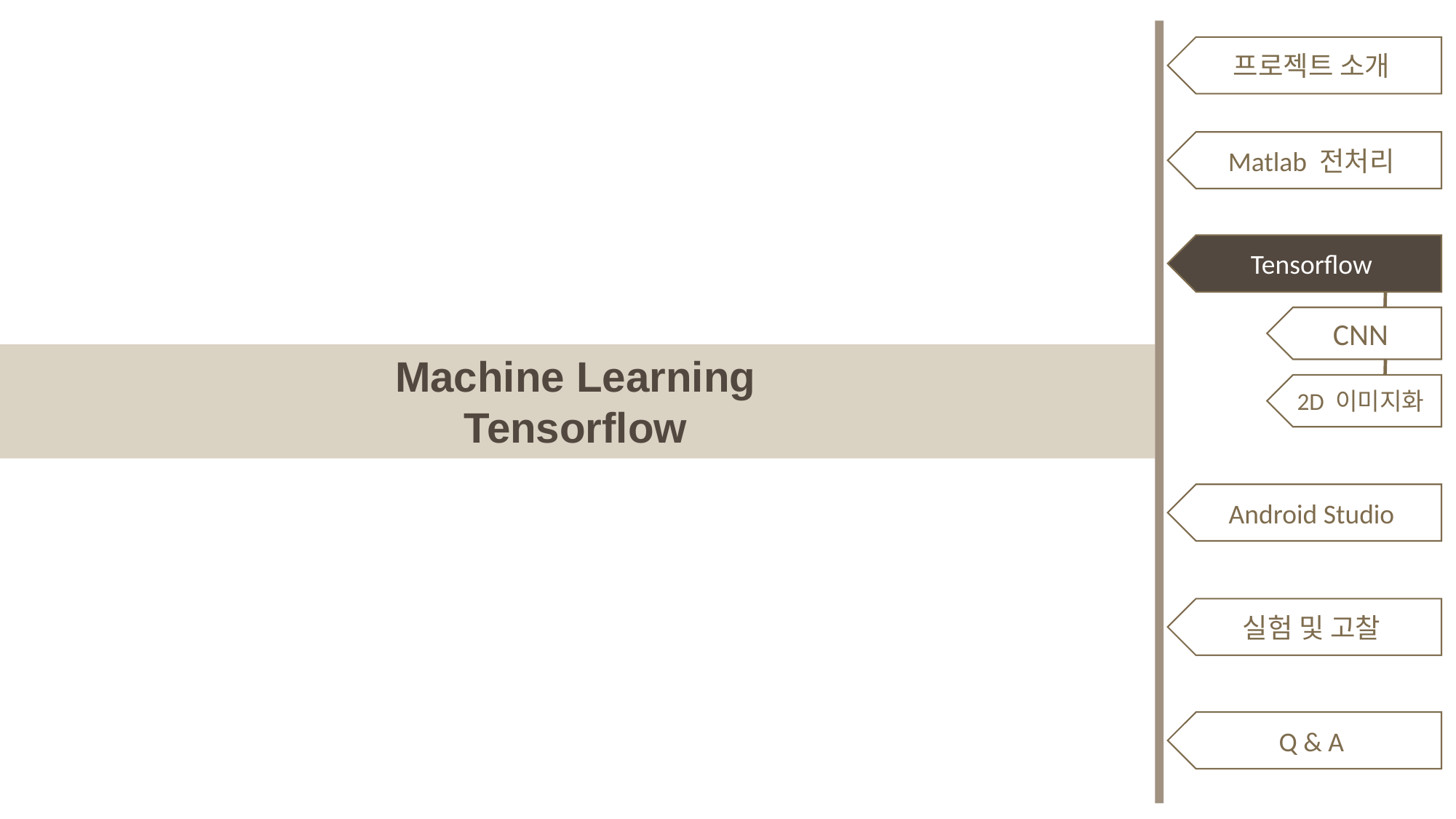

프로젝트 소개
Matlab 전처리
Tensorflow
CNN
Machine Learning
Tensorflow
2D 이미지화
Android Studio
실험 및 고찰
Q & A